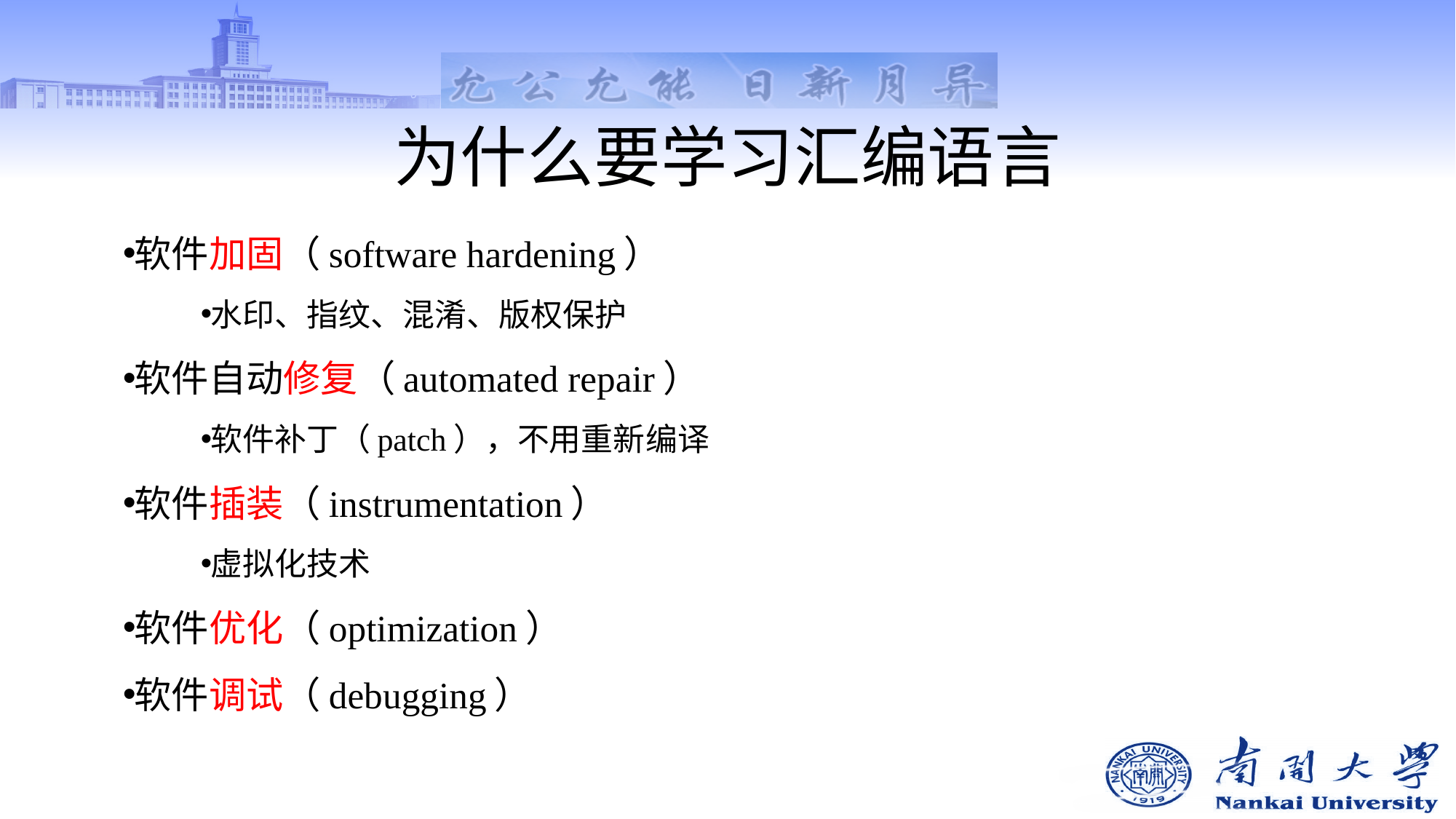

# 为什么要学习汇编语言
软件加固（software hardening）
水印、指纹、混淆、版权保护
软件自动修复（automated repair）
软件补丁（patch），不用重新编译
软件插装（instrumentation）
虚拟化技术
软件优化（optimization）
软件调试（debugging）